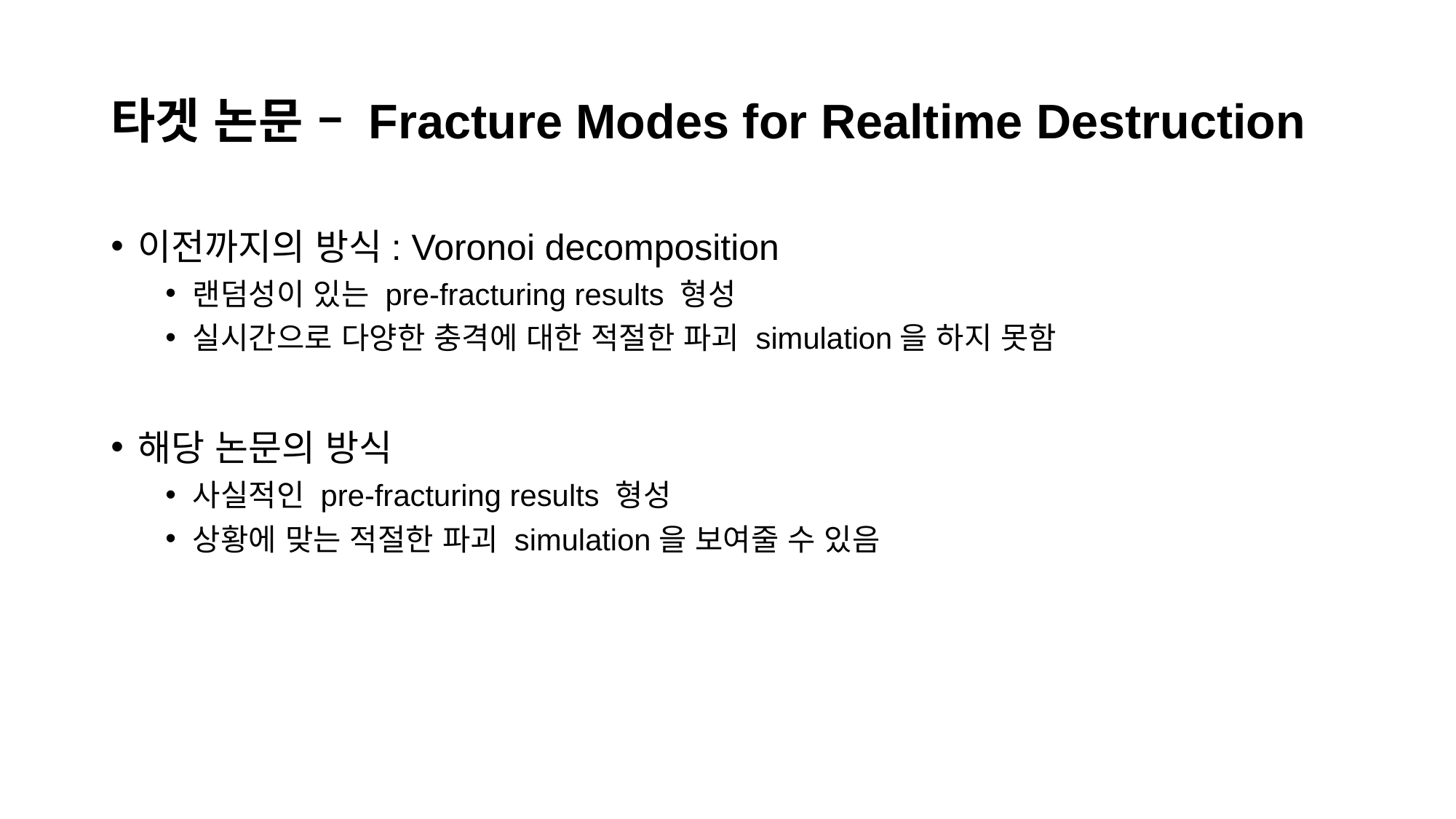

# 타겟 논문 – Fracture Modes for Realtime Destruction
이전까지의 방식: Voronoi decomposition
랜덤성이 있는 pre-fracturing results 형성
실시간으로 다양한 충격에 대한 적절한 파괴 simulation을 하지 못함

해당 논문의 방식
사실적인 pre-fracturing results 형성
상황에 맞는 적절한 파괴 simulation을 보여줄 수 있음